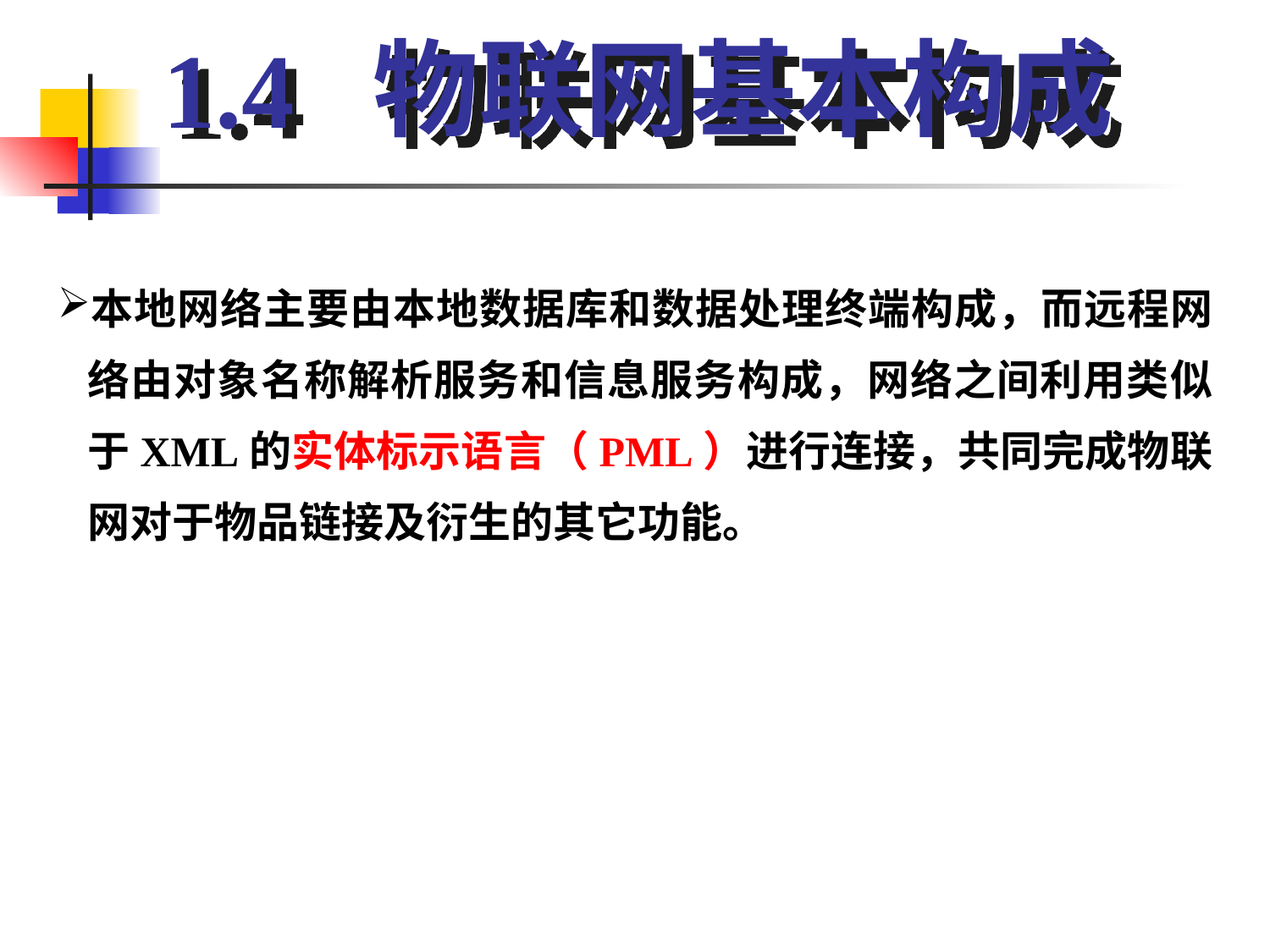

1.4  物联网基本构成
本地网络主要由本地数据库和数据处理终端构成，而远程网络由对象名称解析服务和信息服务构成，网络之间利用类似于XML的实体标示语言（PML）进行连接，共同完成物联网对于物品链接及衍生的其它功能。